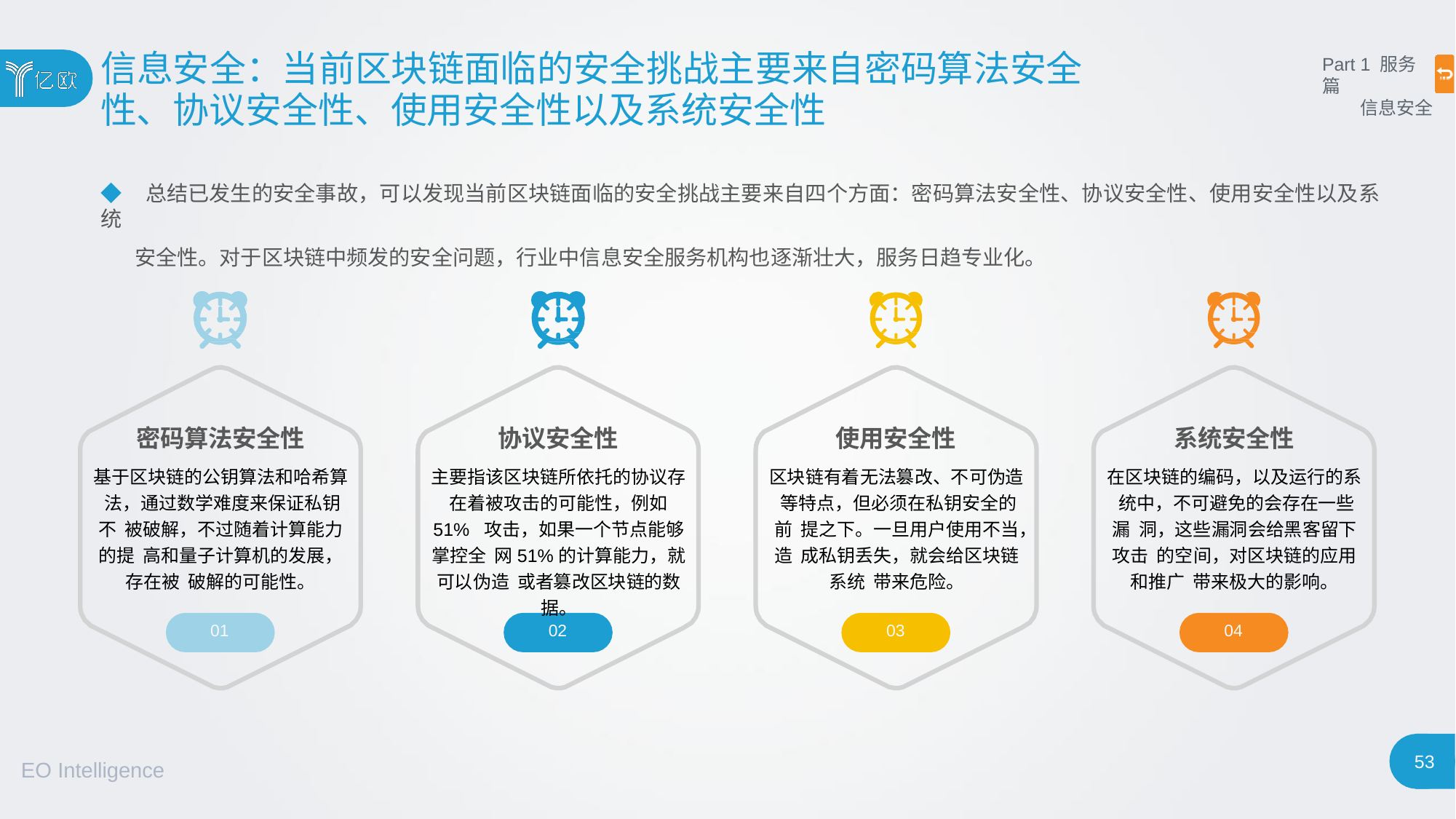

# 信息安全：当前区块链面临的安全挑战主要来自密码算法安全
性、协议安全性、使用安全性以及系统安全性
Part 1 服务篇
信息安全

◆ 总结已发生的安全事故，可以发现当前区块链面临的安全挑战主要来自四个方面：密码算法安全性、协议安全性、使用安全性以及系统
安全性。对于区块链中频发的安全问题，行业中信息安全服务机构也逐渐壮大，服务日趋专业化。

密码算法安全性
基于区块链的公钥算法和哈希算  法，通过数学难度来保证私钥不  被破解，不过随着计算能力的提  高和量子计算机的发展，存在被  破解的可能性。
协议安全性
主要指该区块链所依托的协议存  在着被攻击的可能性，例如51%  攻击，如果一个节点能够掌控全  网51%的计算能力，就可以伪造  或者篡改区块链的数据。
使用安全性
区块链有着无法篡改、不可伪造  等特点，但必须在私钥安全的前  提之下。一旦用户使用不当，造  成私钥丢失，就会给区块链系统  带来危险。
系统安全性
在区块链的编码，以及运行的系  统中，不可避免的会存在一些漏  洞，这些漏洞会给黑客留下攻击  的空间，对区块链的应用和推广  带来极大的影响。

01
02
03
04
53
EO Intelligence